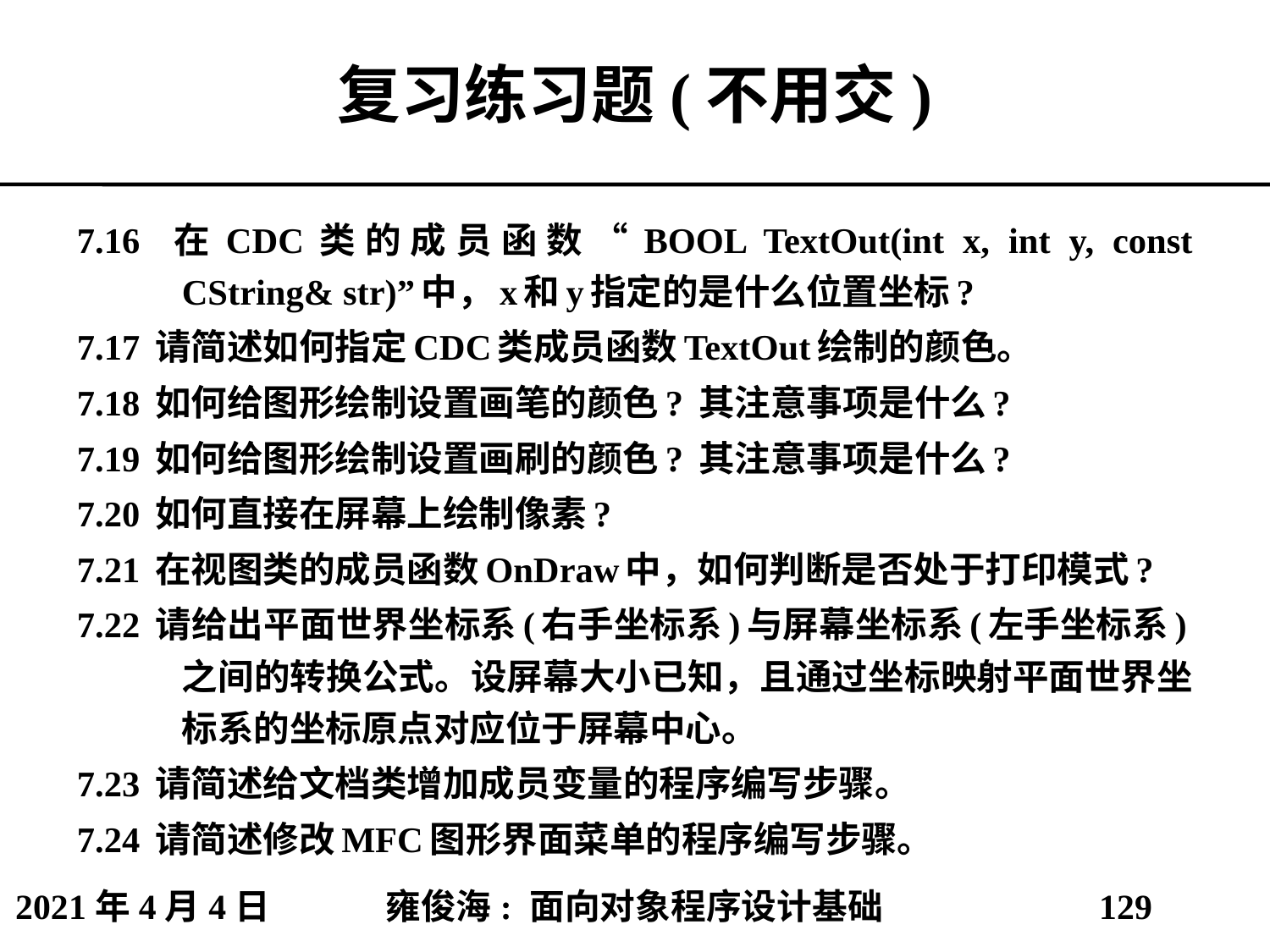

# 复习练习题(不用交)

7.16 在CDC类的成员函数“BOOL TextOut(int x, int y, const CString& str)”中，x和y指定的是什么位置坐标?
7.17 请简述如何指定CDC类成员函数TextOut绘制的颜色。
7.18 如何给图形绘制设置画笔的颜色? 其注意事项是什么?
7.19 如何给图形绘制设置画刷的颜色? 其注意事项是什么?
7.20 如何直接在屏幕上绘制像素?
7.21 在视图类的成员函数OnDraw中，如何判断是否处于打印模式?
7.22 请给出平面世界坐标系(右手坐标系)与屏幕坐标系(左手坐标系)之间的转换公式。设屏幕大小已知，且通过坐标映射平面世界坐标系的坐标原点对应位于屏幕中心。
7.23 请简述给文档类增加成员变量的程序编写步骤。
7.24 请简述修改MFC图形界面菜单的程序编写步骤。
2021年4月4日
雍俊海: 面向对象程序设计基础
129